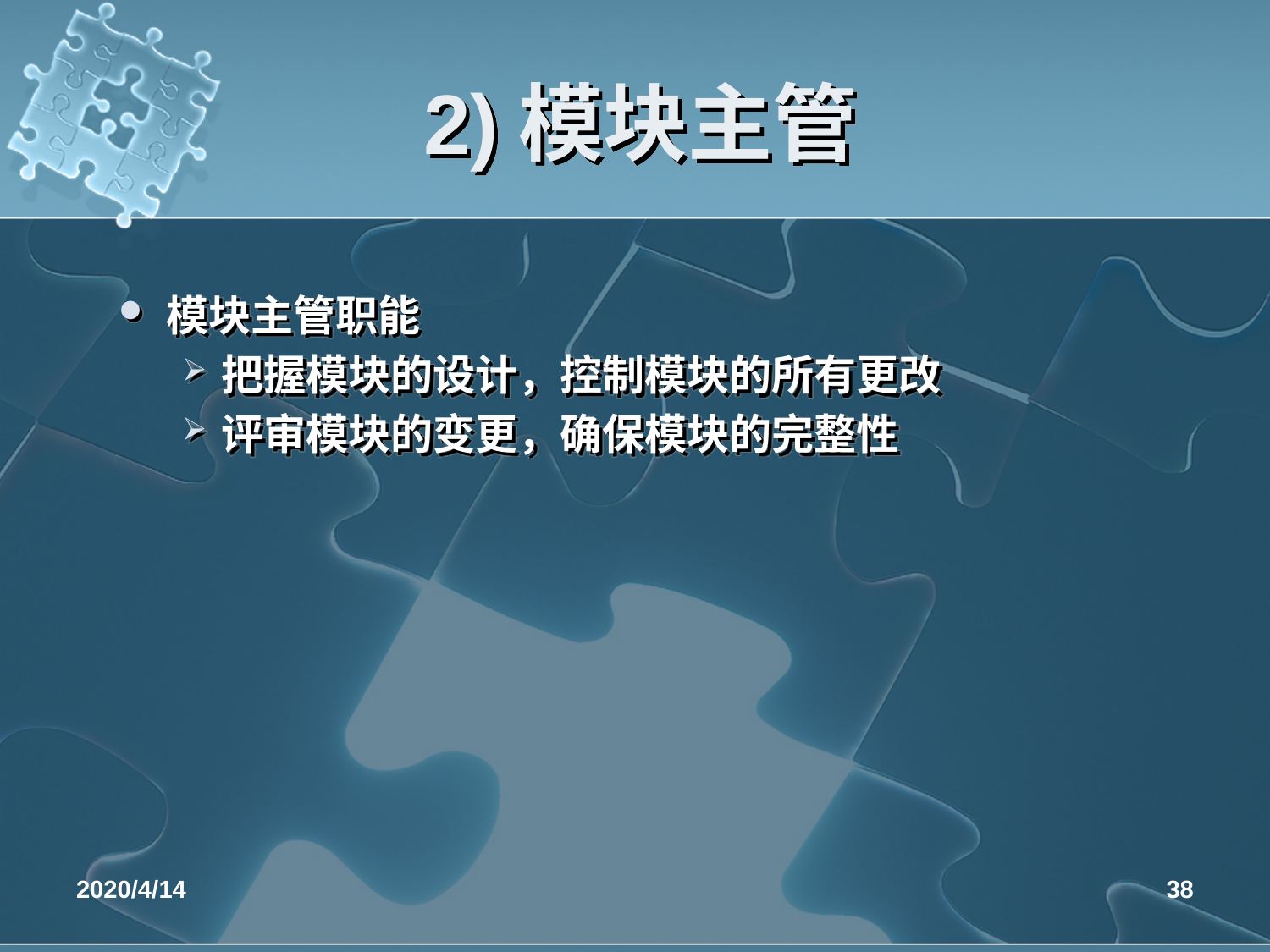

# 2)模块主管
模块主管职能
把握模块的设计，控制模块的所有更改
评审模块的变更，确保模块的完整性

2020/4/14
38